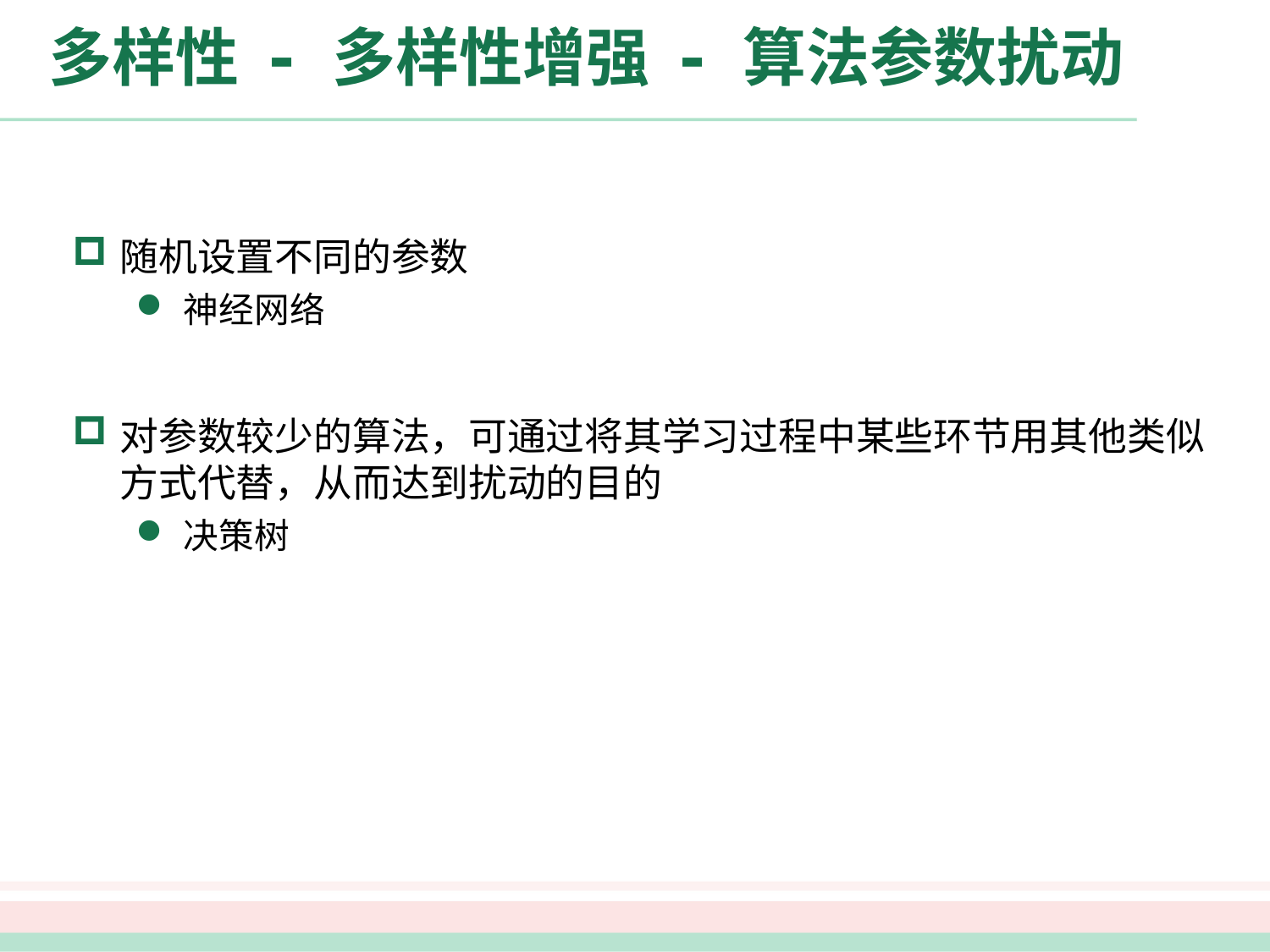

# 多样性 - 多样性增强 - 算法参数扰动
随机设置不同的参数
神经网络

对参数较少的算法，可通过将其学习过程中某些环节用其他类似方式代替，从而达到扰动的目的
决策树